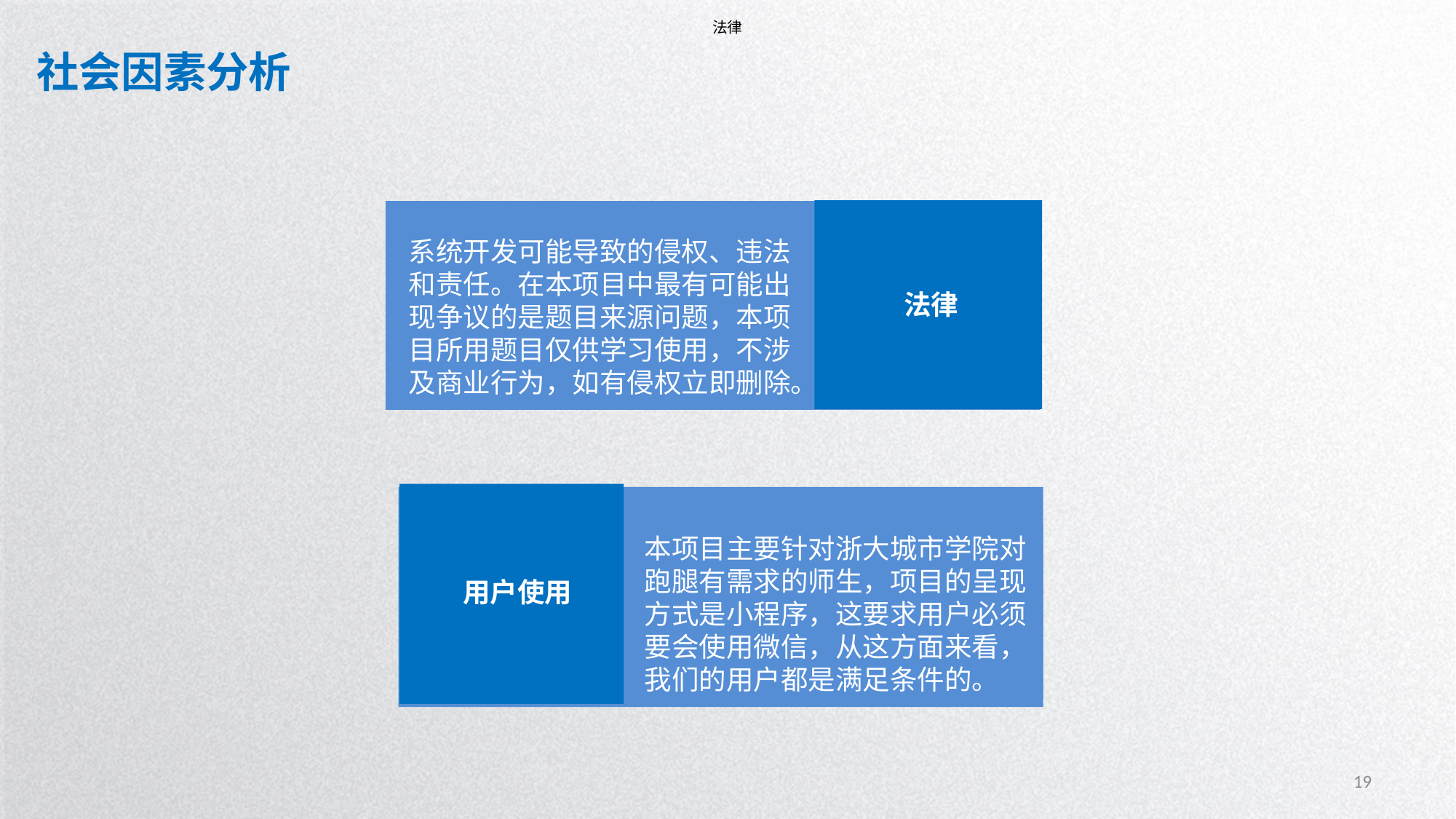

法律
社会因素分析

法律

系统开发可能导致的侵权、违法和责任。在本项目中最有可能出现争议的是题目来源问题，本项目所用题目仅供学习使用，不涉及商业行为，如有侵权立即删除。

用户使用

本项目主要针对浙大城市学院对跑腿有需求的师生，项目的呈现方式是小程序，这要求用户必须要会使用微信，从这方面来看，我们的用户都是满足条件的。
19